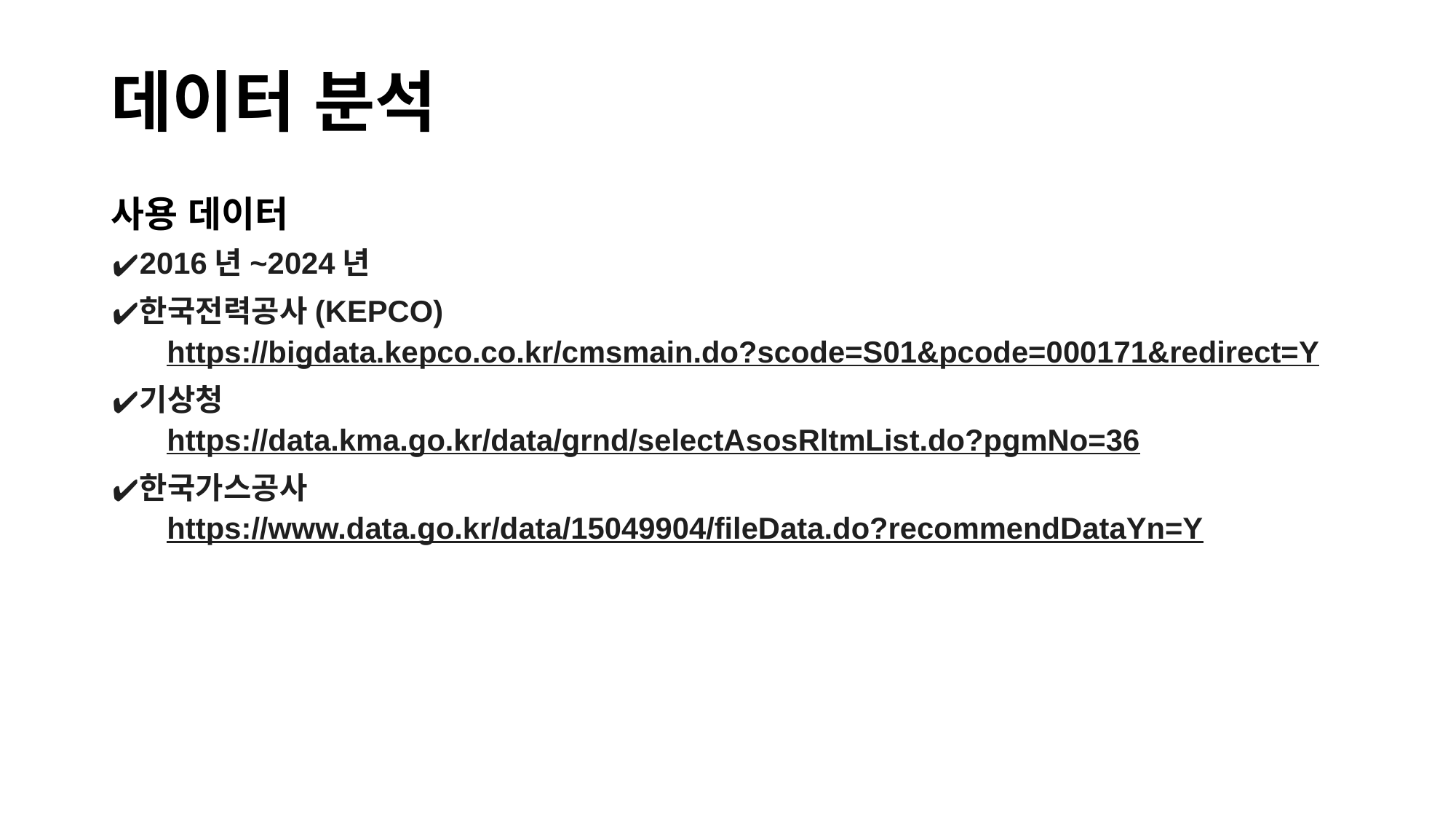

# 데이터 분석
사용 데이터
2016년~2024년
한국전력공사(KEPCO)
https://bigdata.kepco.co.kr/cmsmain.do?scode=S01&pcode=000171&redirect=Y
기상청
https://data.kma.go.kr/data/grnd/selectAsosRltmList.do?pgmNo=36
한국가스공사
https://www.data.go.kr/data/15049904/fileData.do?recommendDataYn=Y